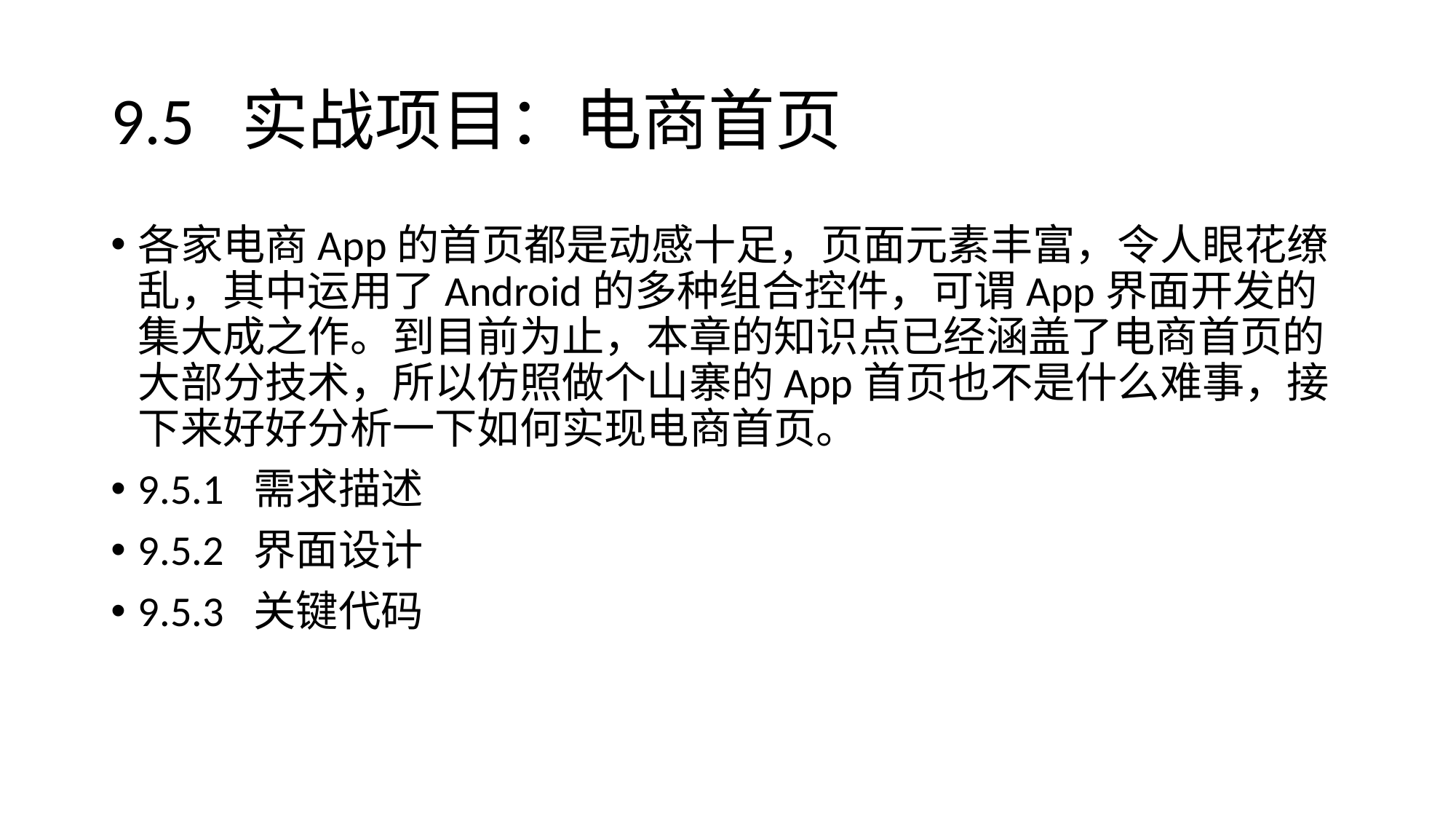

# 9.5  实战项目：电商首页
各家电商App的首页都是动感十足，页面元素丰富，令人眼花缭乱，其中运用了Android的多种组合控件，可谓App界面开发的集大成之作。到目前为止，本章的知识点已经涵盖了电商首页的大部分技术，所以仿照做个山寨的App首页也不是什么难事，接下来好好分析一下如何实现电商首页。
9.5.1  需求描述
9.5.2  界面设计
9.5.3  关键代码